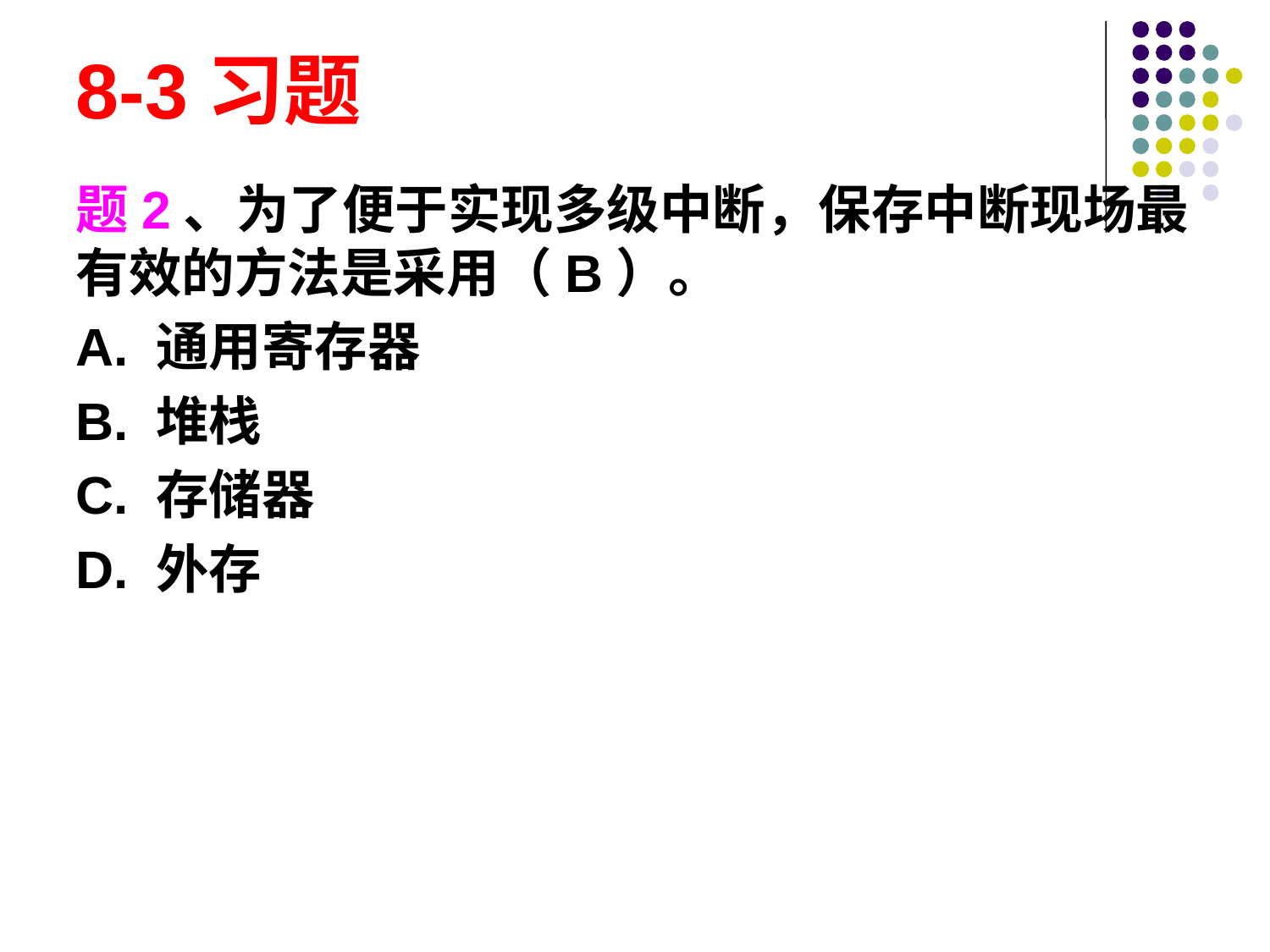

# 8-3习题
题2、为了便于实现多级中断，保存中断现场最有效的方法是采用（B）。
A. 通用寄存器
B. 堆栈
C. 存储器
D. 外存